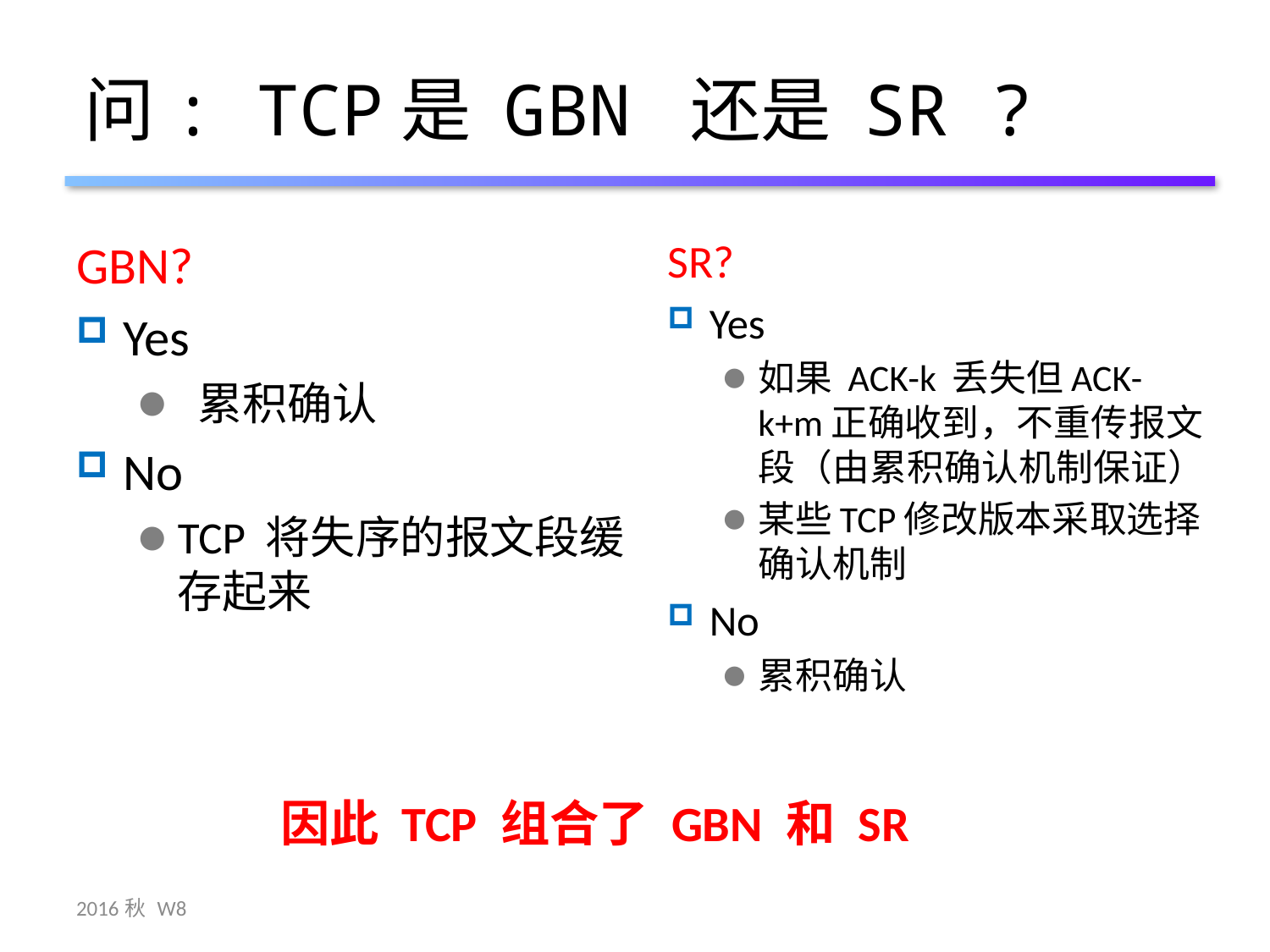

# 问: TCP是 GBN 还是 SR ?
SR?
Yes
如果 ACK-k 丢失但ACK-k+m正确收到，不重传报文段（由累积确认机制保证）
某些TCP修改版本采取选择确认机制
No
累积确认
GBN?
Yes
 累积确认
No
TCP 将失序的报文段缓存起来
因此 TCP 组合了 GBN 和 SR
2016秋 W8
41